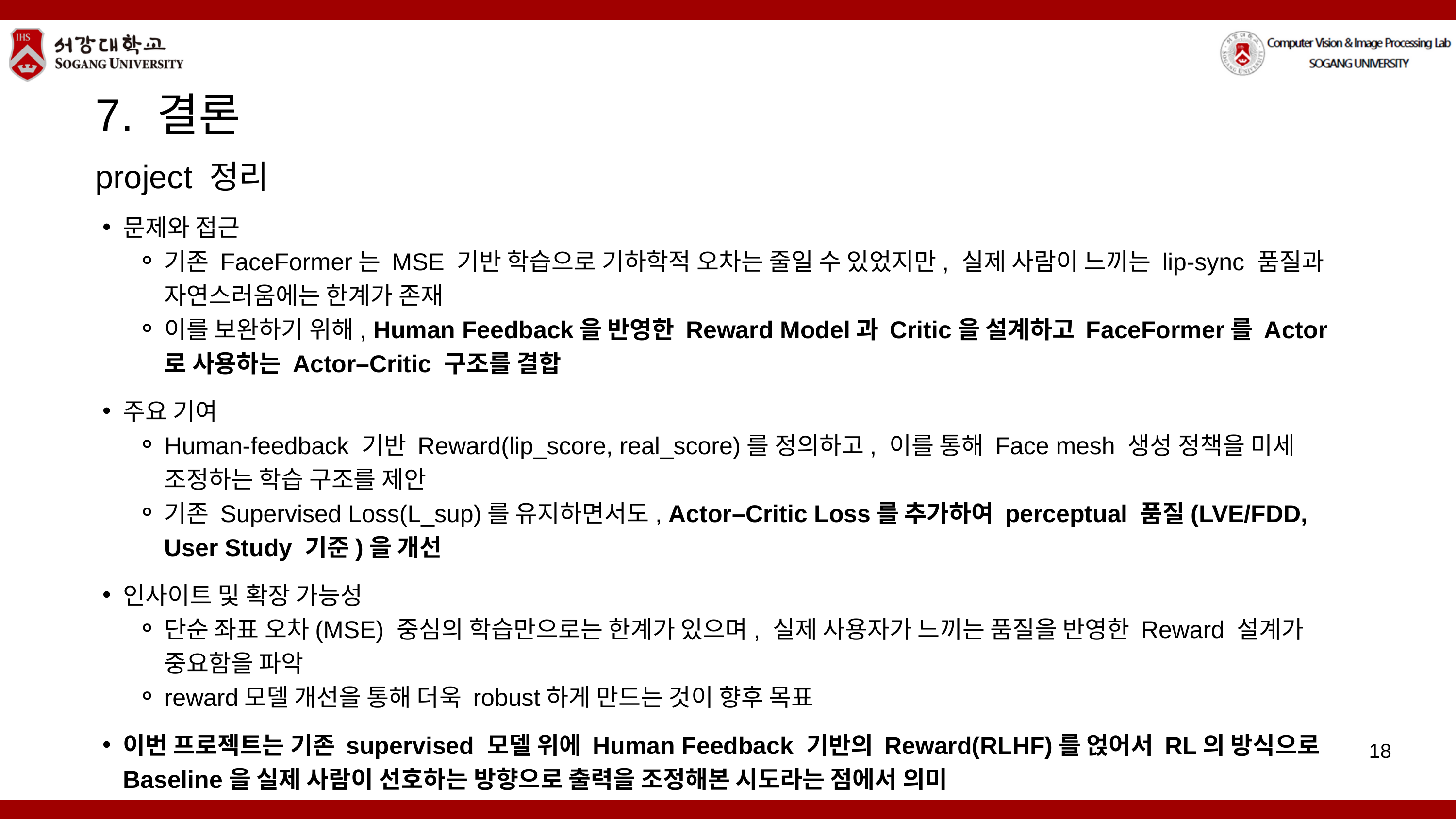

7. 결론
project 정리
문제와 접근
기존 FaceFormer는 MSE 기반 학습으로 기하학적 오차는 줄일 수 있었지만, 실제 사람이 느끼는 lip-sync 품질과 자연스러움에는 한계가 존재
이를 보완하기 위해, Human Feedback을 반영한 Reward Model과 Critic을 설계하고 FaceFormer를 Actor로 사용하는 Actor–Critic 구조를 결합

주요 기여
Human-feedback 기반 Reward(lip_score, real_score)를 정의하고, 이를 통해 Face mesh 생성 정책을 미세 조정하는 학습 구조를 제안
기존 Supervised Loss(L_sup)를 유지하면서도, Actor–Critic Loss를 추가하여 perceptual 품질(LVE/FDD, User Study 기준)을 개선

인사이트 및 확장 가능성
단순 좌표 오차(MSE) 중심의 학습만으로는 한계가 있으며, 실제 사용자가 느끼는 품질을 반영한 Reward 설계가 중요함을 파악
reward모델 개선을 통해 더욱 robust하게 만드는 것이 향후 목표

이번 프로젝트는 기존 supervised 모델 위에 Human Feedback 기반의 Reward(RLHF)를 얹어서 RL의 방식으로 Baseline을 실제 사람이 선호하는 방향으로 출력을 조정해본 시도라는 점에서 의미
18